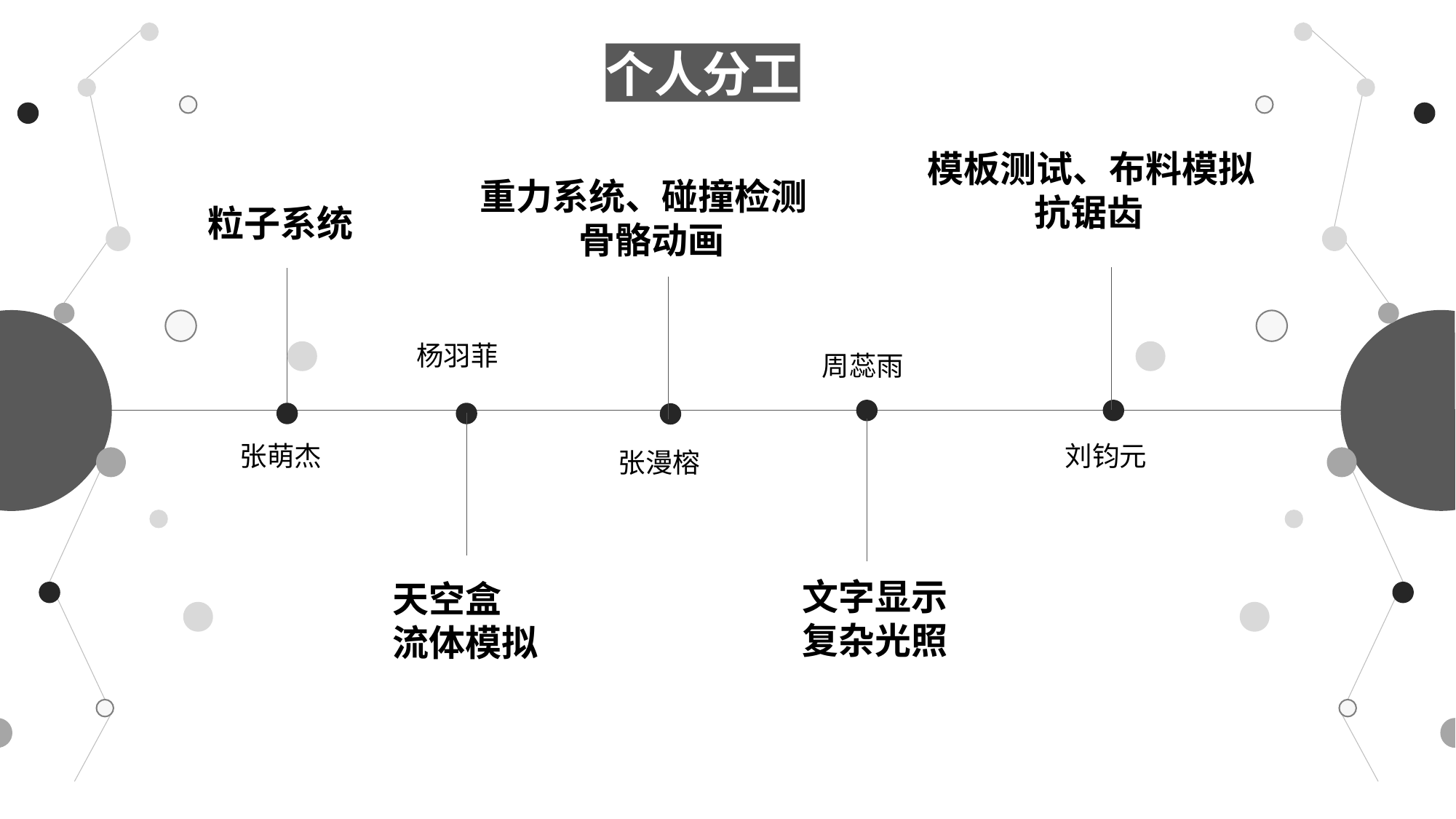

个人分工

模板测试、布料模拟
            抗锯齿
重力系统、碰撞检测
           骨骼动画
粒子系统

杨羽菲

周蕊雨

张萌杰
刘钧元
张漫榕

文字显示
复杂光照
天空盒
流体模拟